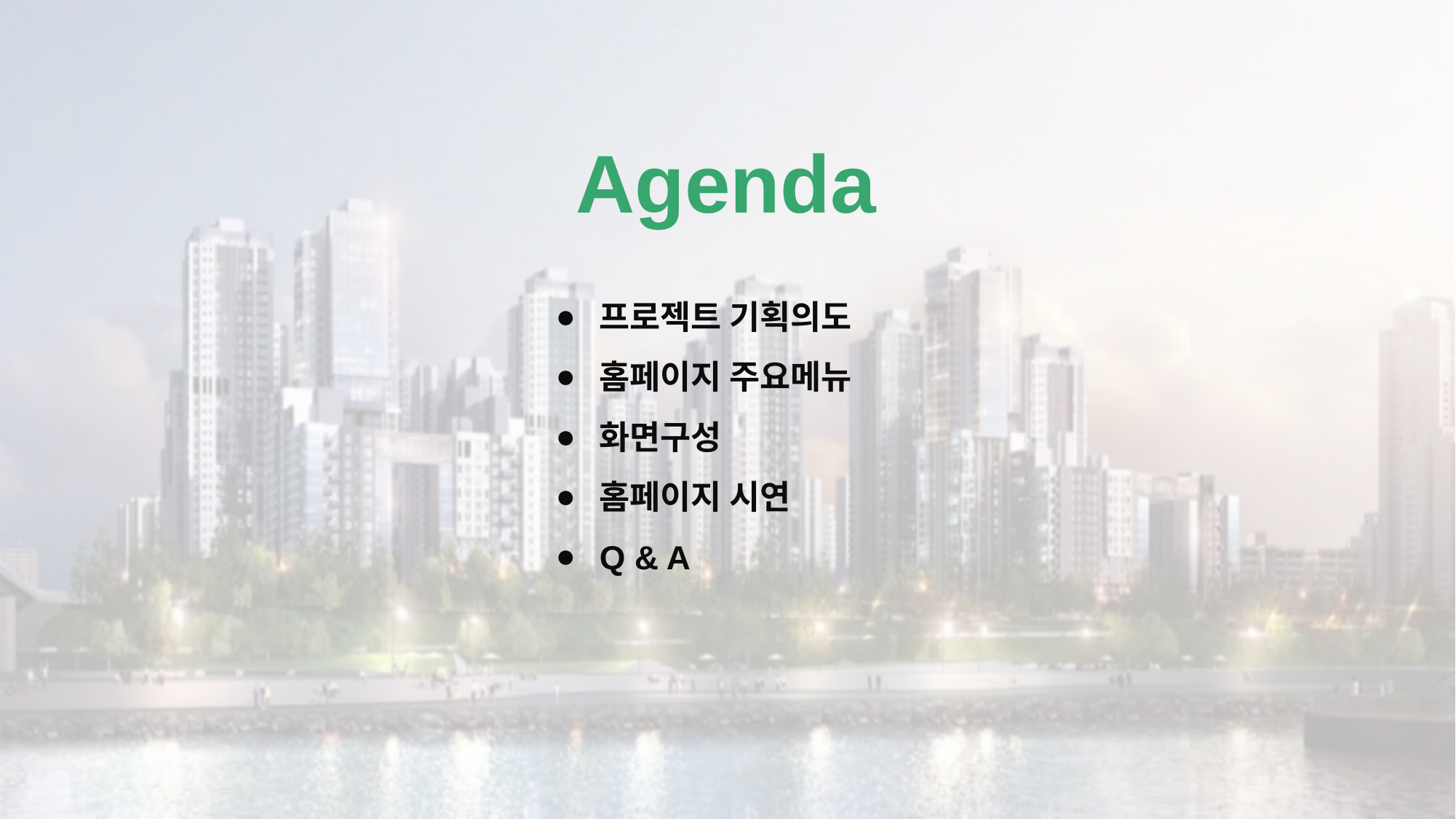

# Agenda
프로젝트 기획의도
홈페이지 주요메뉴
화면구성
홈페이지 시연
Q & A